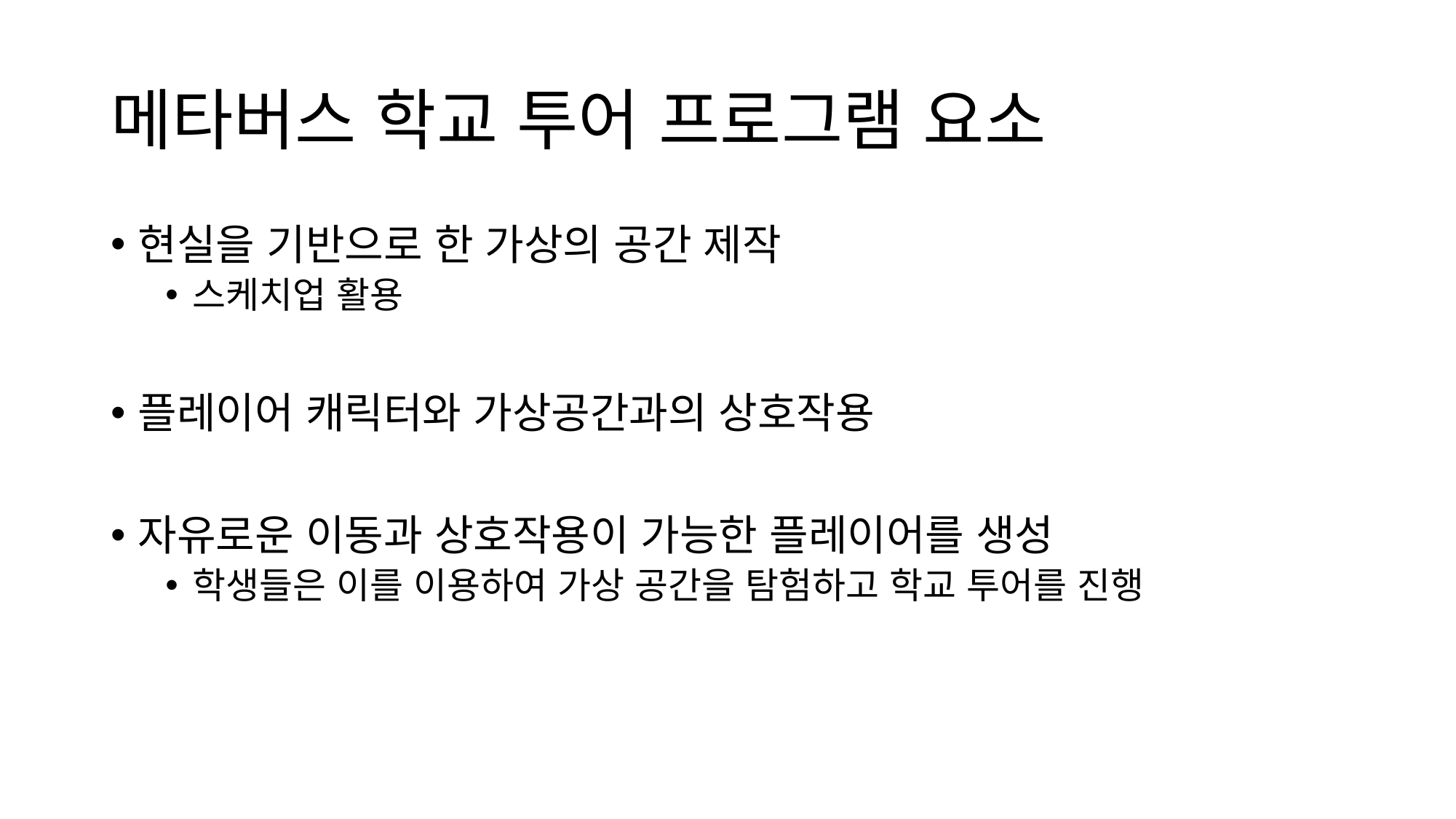

# 메타버스 학교 투어 프로그램 요소
현실을 기반으로 한 가상의 공간 제작
스케치업 활용

플레이어 캐릭터와 가상공간과의 상호작용

자유로운 이동과 상호작용이 가능한 플레이어를 생성
학생들은 이를 이용하여 가상 공간을 탐험하고 학교 투어를 진행